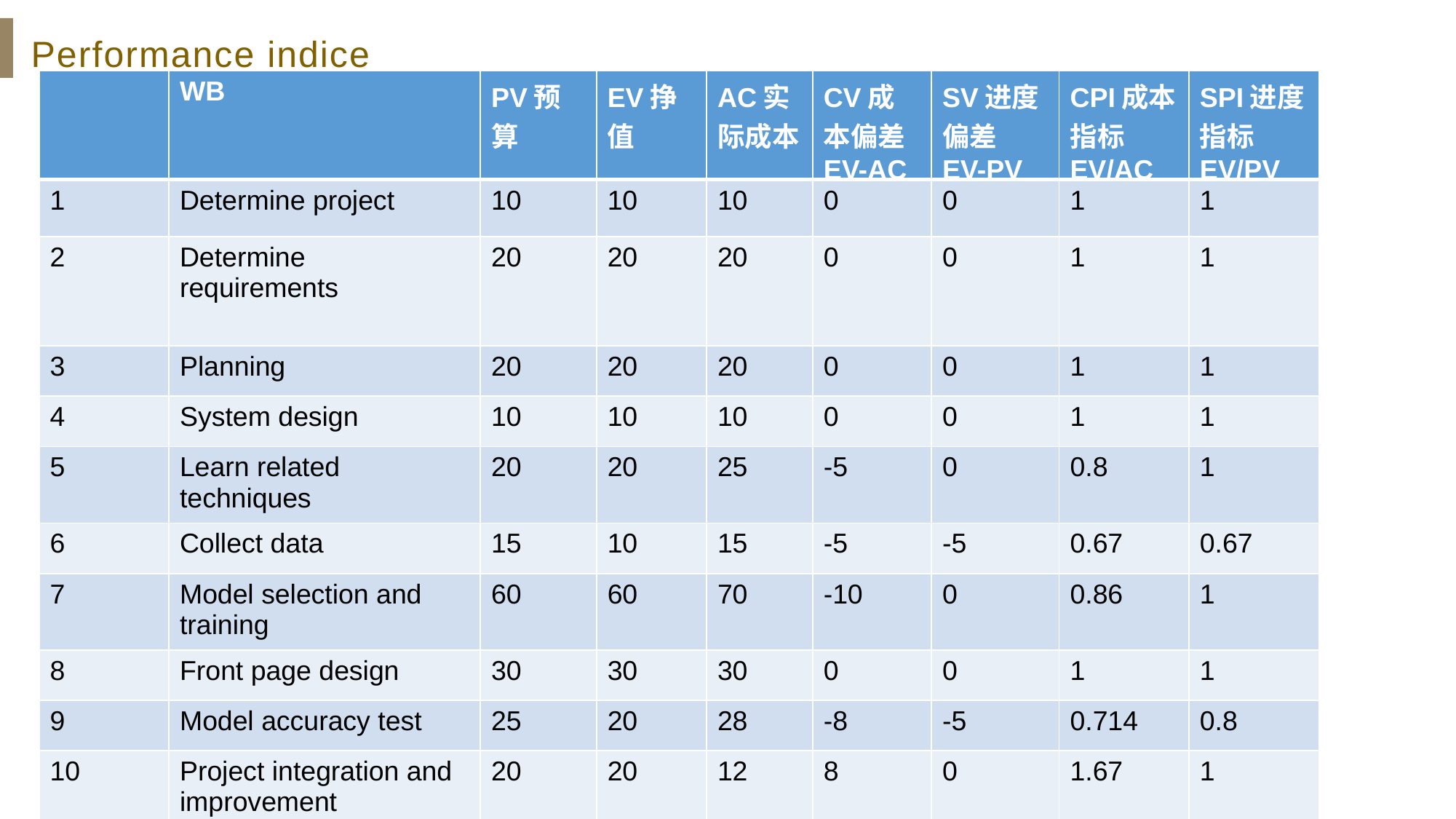

Performance indice

|  | WB | PV预算 | EV挣值 | AC实际成本 | CV成本偏差 EV-AC | SV进度偏差 EV-PV | CPI成本指标 EV/AC | SPI进度指标 EV/PV |
| --- | --- | --- | --- | --- | --- | --- | --- | --- |
| 1 | Determine project | 10 | 10 | 10 | 0 | 0 | 1 | 1 |
| 2 | Determine requirements | 20 | 20 | 20 | 0 | 0 | 1 | 1 |
| 3 | Planning | 20 | 20 | 20 | 0 | 0 | 1 | 1 |
| 4 | System design | 10 | 10 | 10 | 0 | 0 | 1 | 1 |
| 5 | Learn related techniques | 20 | 20 | 25 | -5 | 0 | 0.8 | 1 |
| 6 | Collect data | 15 | 10 | 15 | -5 | -5 | 0.67 | 0.67 |
| 7 | Model selection and training | 60 | 60 | 70 | -10 | 0 | 0.86 | 1 |
| 8 | Front page design | 30 | 30 | 30 | 0 | 0 | 1 | 1 |
| 9 | Model accuracy test | 25 | 20 | 28 | -8 | -5 | 0.714 | 0.8 |
| 10 | Project integration and improvement | 20 | 20 | 12 | 8 | 0 | 1.67 | 1 |
| 11 | Overall project testing | 10 | 10 | 8 | 2 | 0 | 1.25 | 1 |